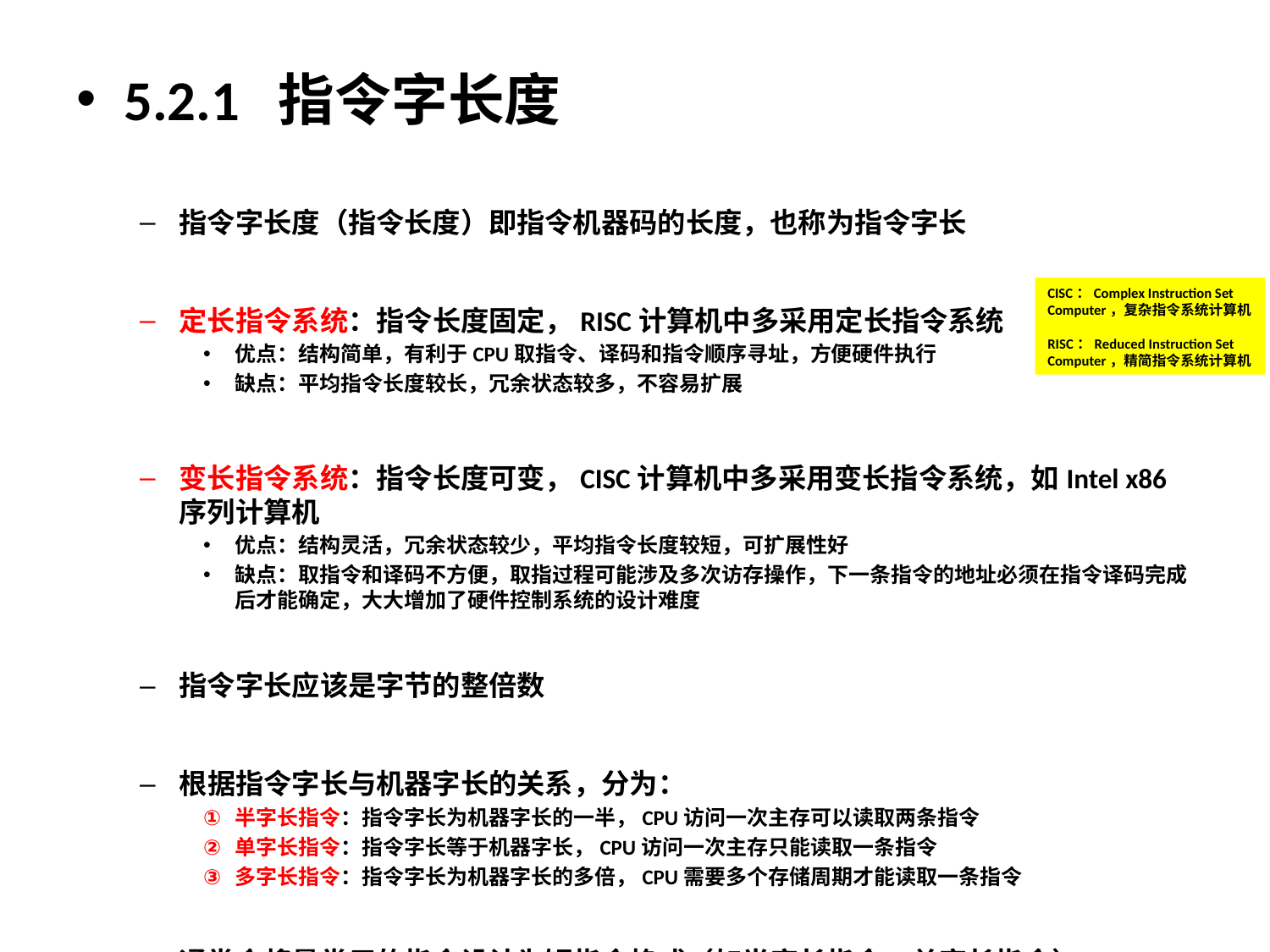

5.2.1  指令字长度

指令字长度（指令长度）即指令机器码的长度，也称为指令字长

定长指令系统：指令长度固定，RISC计算机中多采用定长指令系统
优点：结构简单，有利于CPU取指令、译码和指令顺序寻址，方便硬件执行
缺点：平均指令长度较长，冗余状态较多，不容易扩展

变长指令系统：指令长度可变，CISC计算机中多采用变长指令系统，如Intel x86序列计算机
优点：结构灵活，冗余状态较少，平均指令长度较短，可扩展性好
缺点：取指令和译码不方便，取指过程可能涉及多次访存操作，下一条指令的地址必须在指令译码完成后才能确定，大大增加了硬件控制系统的设计难度

指令字长应该是字节的整倍数

根据指令字长与机器字长的关系，分为：
半字长指令：指令字长为机器字长的一半，CPU访问一次主存可以读取两条指令
单字长指令：指令字长等于机器字长，CPU访问一次主存只能读取一条指令
多字长指令：指令字长为机器字长的多倍，CPU需要多个存储周期才能读取一条指令

通常会将最常用的指令设计为短指令格式（如半字长指令、单字长指令）

CISC：Complex Instruction Set Computer，复杂指令系统计算机

RISC：Reduced Instruction Set Computer，精简指令系统计算机